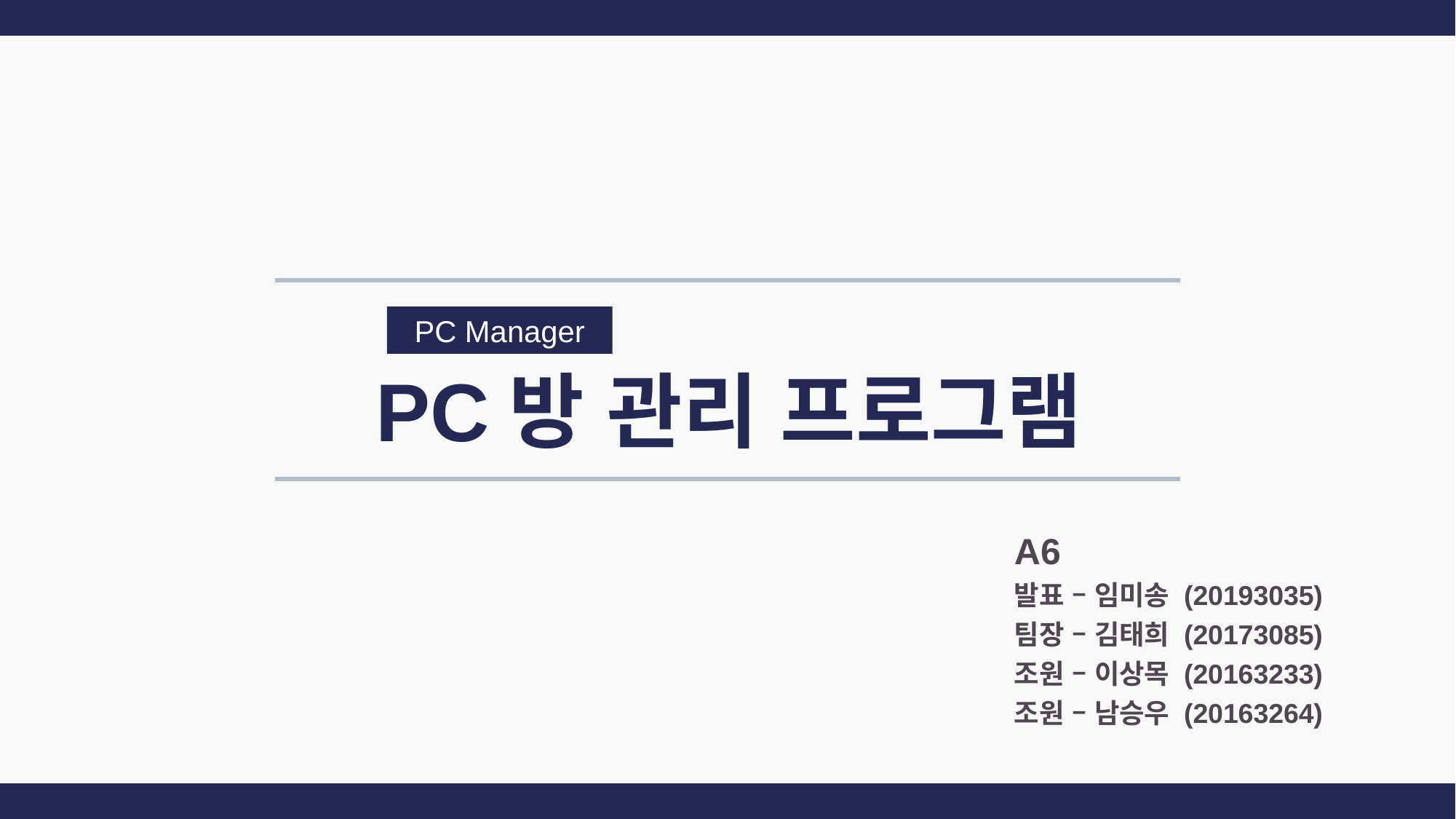

PC Manager
PC방 관리 프로그램
A6
발표 – 임미송 (20193035)
팀장 – 김태희 (20173085)
조원 – 이상목 (20163233)
조원 – 남승우 (20163264)